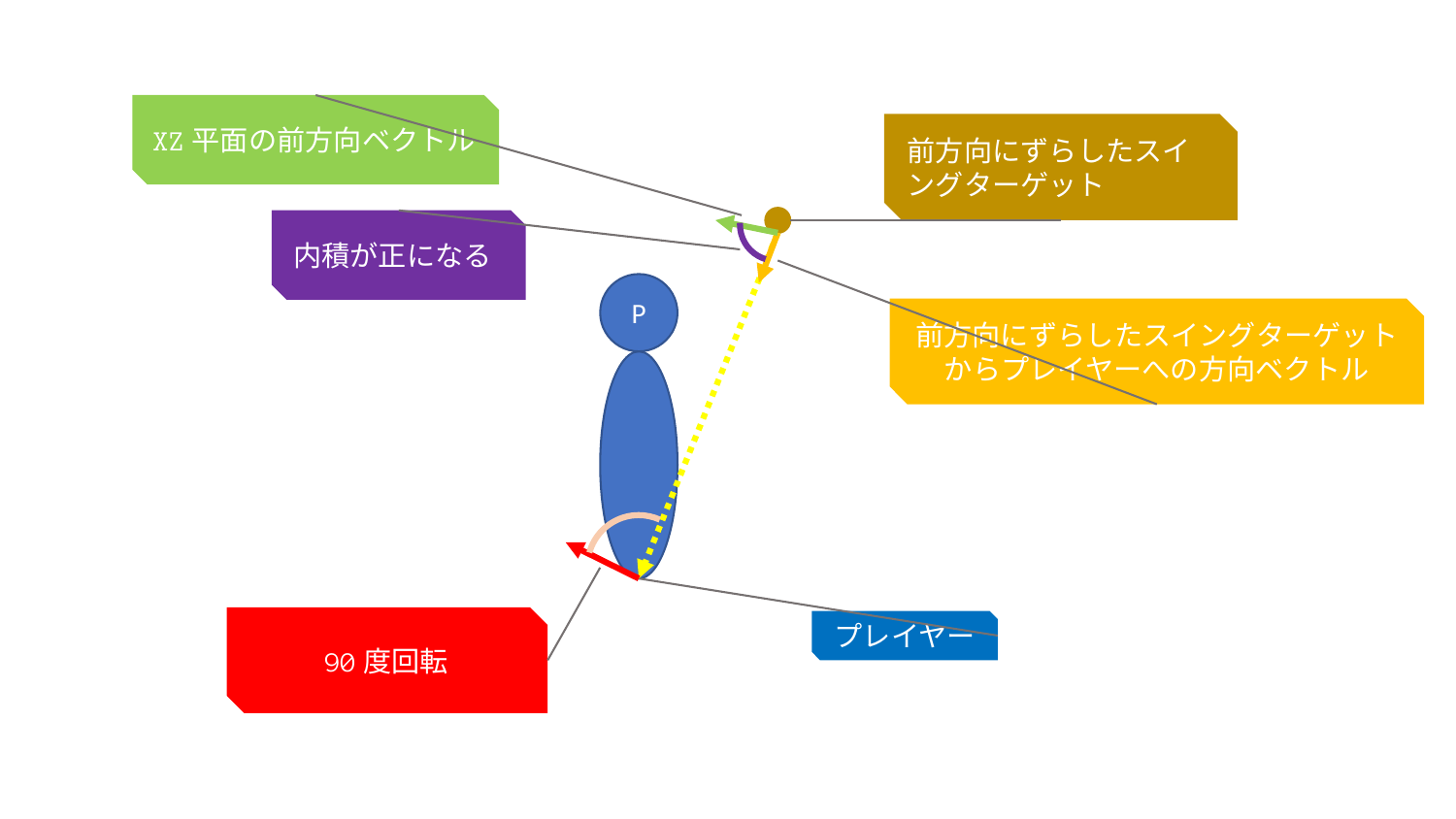

XZ平面の前方向ベクトル
前方向にずらしたスイングターゲット

内積が正になる
P
前方向にずらしたスイングターゲットからプレイヤーへの方向ベクトル

90度回転
プレイヤー